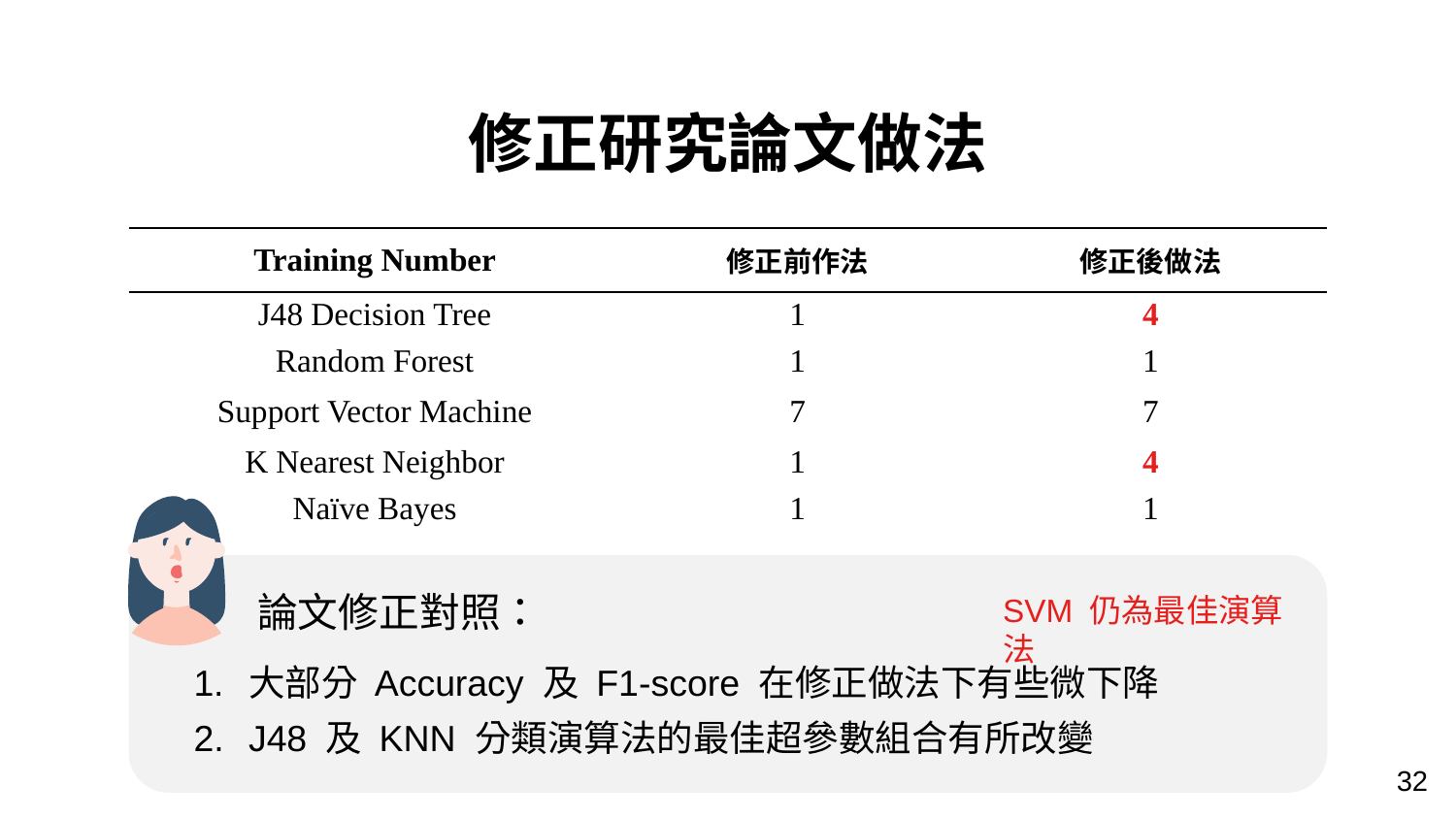

修正研究論文做法

| Training Number | 修正前作法 | 修正後做法 |
| --- | --- | --- |
| J48 Decision Tree | 1 | 4 |
| Random Forest | 1 | 1 |
| Support Vector Machine | 7 | 7 |
| K Nearest Neighbor | 1 | 4 |
| Naïve Bayes | 1 | 1 |

      論文修正對照：
大部分 Accuracy 及 F1-score 在修正做法下有些微下降
J48 及 KNN 分類演算法的最佳超參數組合有所改變
SVM 仍為最佳演算法
32